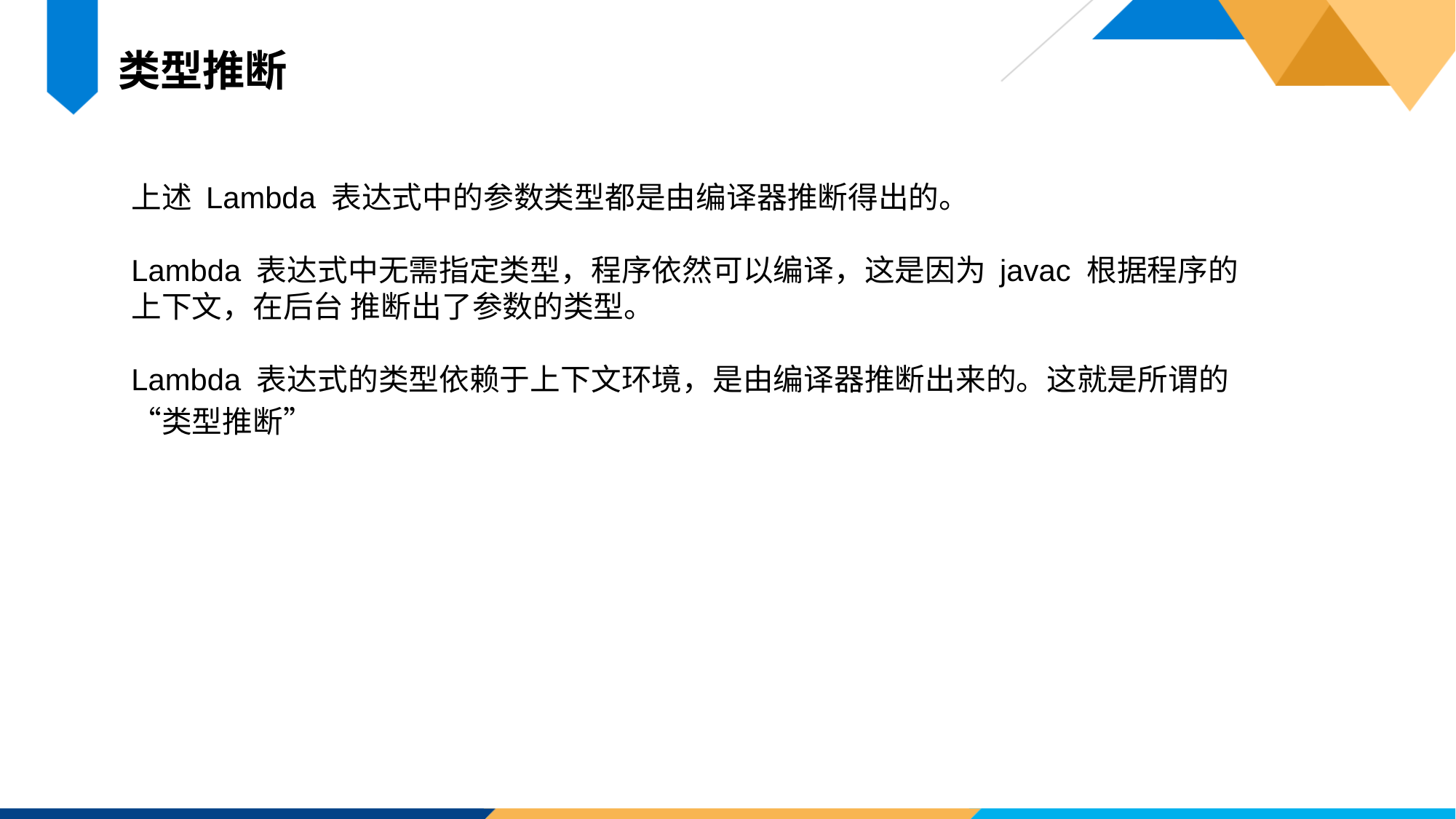

类型推断
上述 Lambda 表达式中的参数类型都是由编译器推断得出的。

Lambda 表达式中无需指定类型，程序依然可以编译，这是因为 javac 根据程序的上下文，在后台 推断出了参数的类型。

Lambda 表达式的类型依赖于上下文环境，是由编译器推断出来的。这就是所谓的 “类型推断”